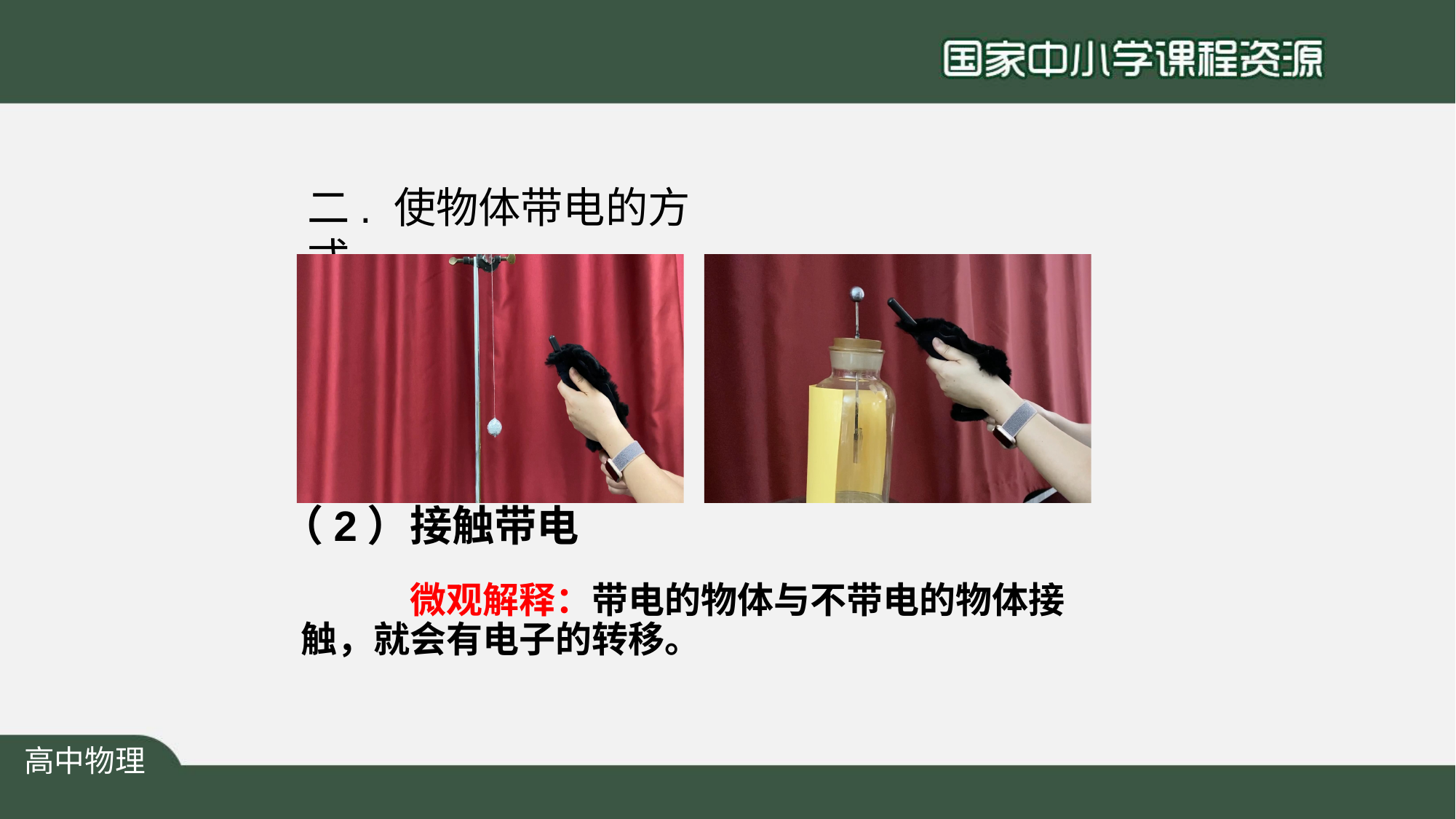

# 二. 使物体带电的方式

（2）接触带电
微观解释：带电的物体与不带电的物体接 触，就会有电子的转移。
高中物理